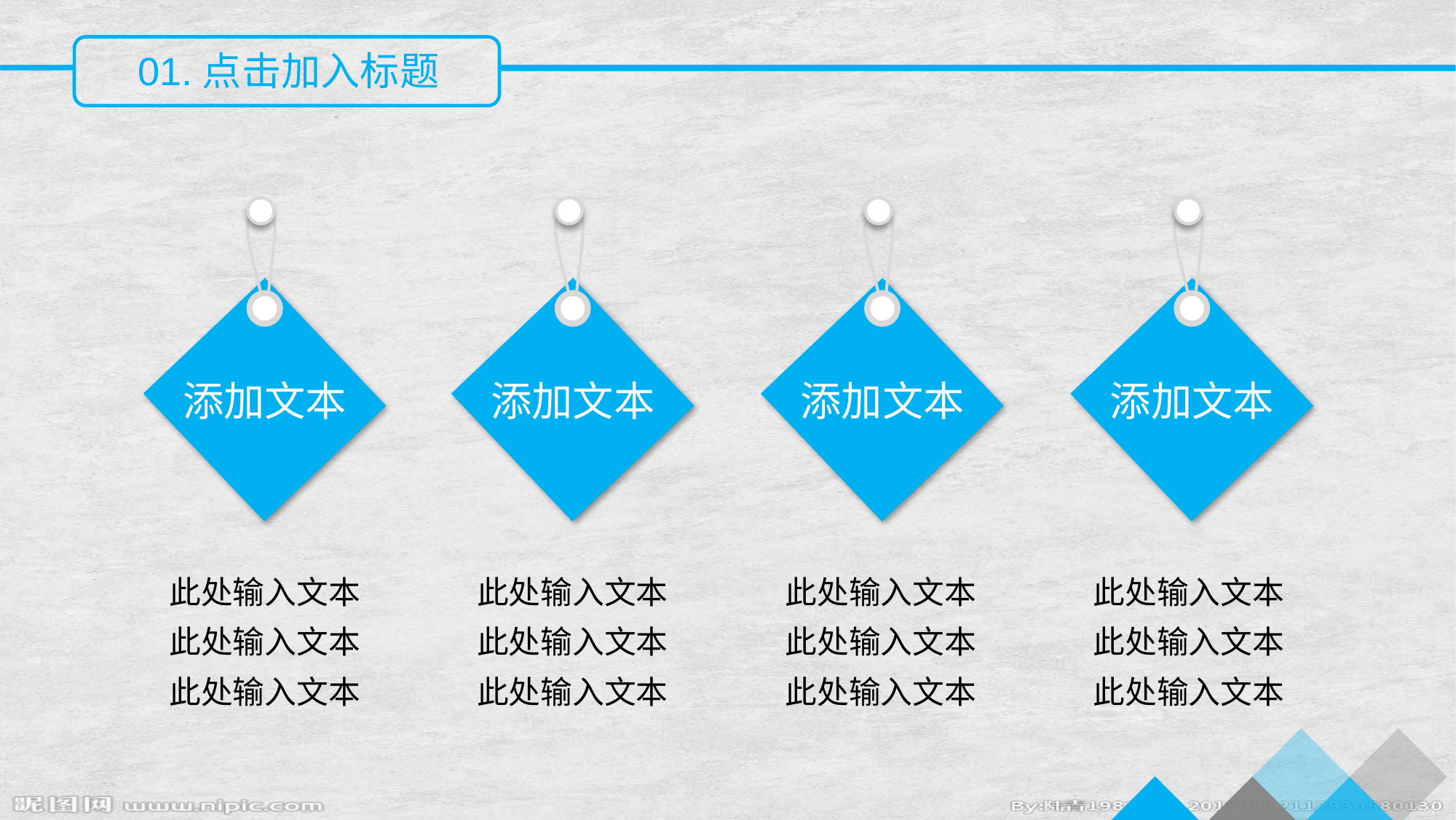

01.点击加入标题

添加文本

添加文本

添加文本

添加文本

此处输入文本
此处输入文本
此处输入文本
此处输入文本
此处输入文本
此处输入文本
此处输入文本
此处输入文本
此处输入文本
此处输入文本
此处输入文本
此处输入文本